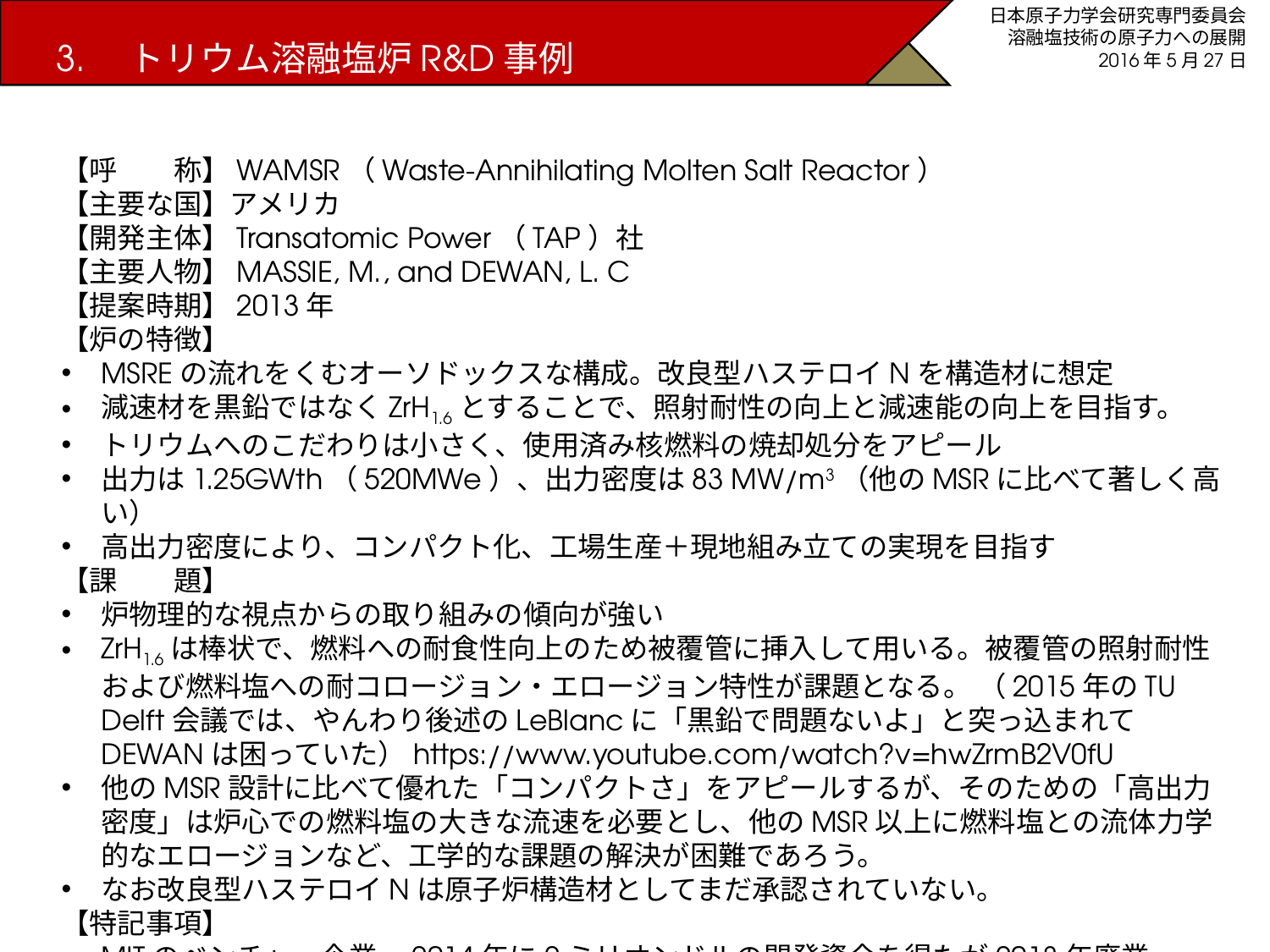

3.　トリウム溶融塩炉R&D事例
日本原子力学会研究専門委員会
溶融塩技術の原子力への展開
2016年5月27日

【呼　　称】WAMSR（Waste-Annihilating Molten Salt Reactor）
【主要な国】アメリカ
【開発主体】Transatomic Power（TAP）社
【主要人物】MASSIE, M., and DEWAN, L. C
【提案時期】2013年
【炉の特徴】
MSREの流れをくむオーソドックスな構成。改良型ハステロイNを構造材に想定
減速材を黒鉛ではなくZrH1.6とすることで、照射耐性の向上と減速能の向上を目指す。
トリウムへのこだわりは小さく、使用済み核燃料の焼却処分をアピール
出力は1.25GWth（520MWe）、出力密度は83 MW/m3（他のMSRに比べて著しく高い）
高出力密度により、コンパクト化、工場生産＋現地組み立ての実現を目指す
【課　　題】
炉物理的な視点からの取り組みの傾向が強い
ZrH1.6は棒状で、燃料への耐食性向上のため被覆管に挿入して用いる。被覆管の照射耐性および燃料塩への耐コロージョン・エロージョン特性が課題となる。 （2015年のTU Delft会議では、やんわり後述のLeBlancに「黒鉛で問題ないよ」と突っ込まれてDEWANは困っていた）https://www.youtube.com/watch?v=hwZrmB2V0fU
他のMSR設計に比べて優れた「コンパクトさ」をアピールするが、そのための「高出力密度」は炉心での燃料塩の大きな流速を必要とし、他のMSR以上に燃料塩との流体力学的なエロージョンなど、工学的な課題の解決が困難であろう。
なお改良型ハステロイNは原子炉構造材としてまだ承認されていない。
【特記事項】
MITのベンチャー企業。2014年に2ミリオンドルの開発資金を得たが2018年廃業。